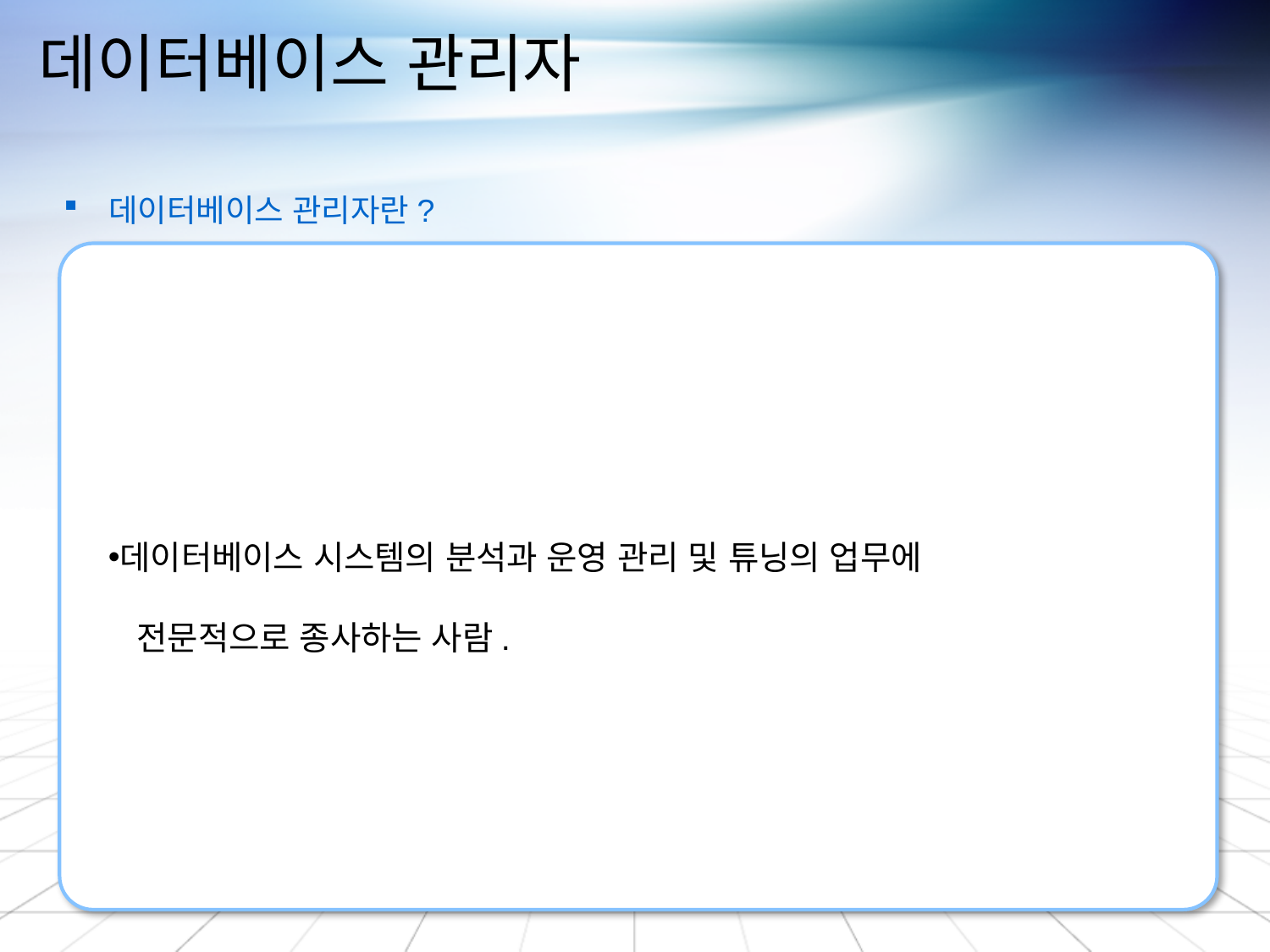

# 데이터베이스 관리자
 데이터베이스 관리자란?

데이터베이스 시스템의 분석과 운영 관리 및 튜닝의 업무에
  전문적으로 종사하는 사람.